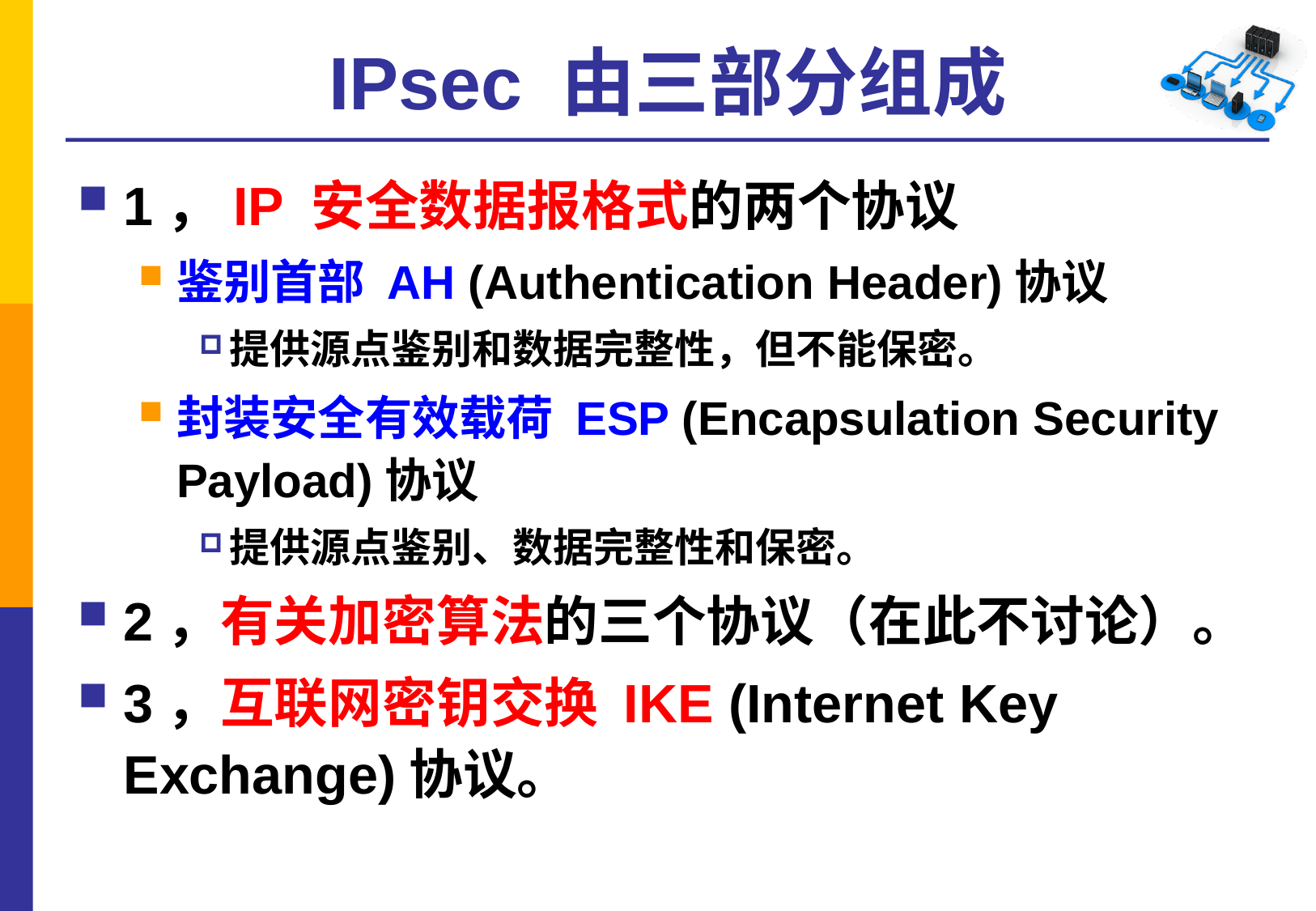

# IPsec 由三部分组成
1，IP 安全数据报格式的两个协议
鉴别首部 AH (Authentication Header)协议
提供源点鉴别和数据完整性，但不能保密。
封装安全有效载荷 ESP (Encapsulation Security Payload)协议
提供源点鉴别、数据完整性和保密。
2，有关加密算法的三个协议（在此不讨论）。
3，互联网密钥交换 IKE (Internet Key Exchange)协议。